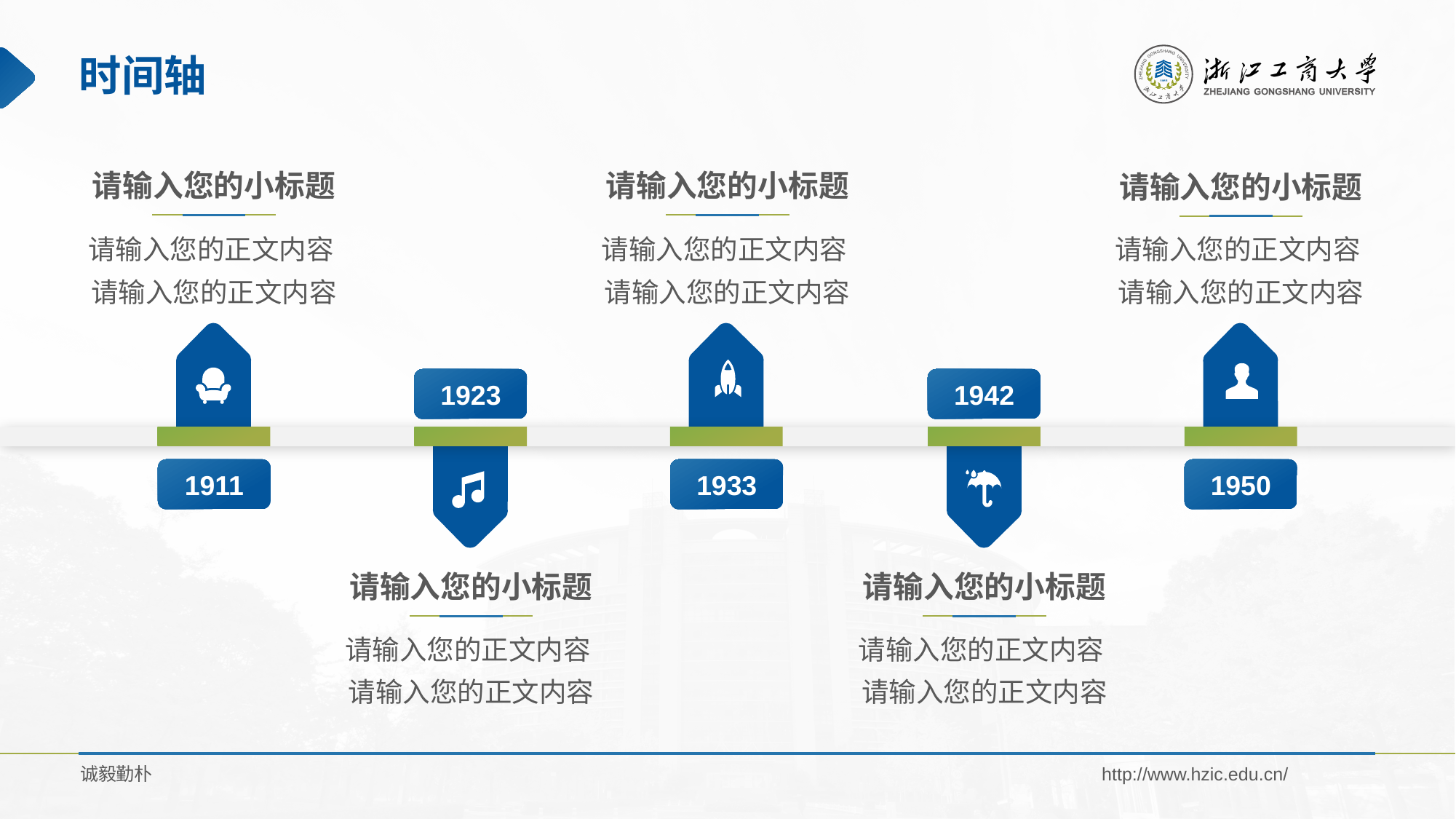

# 时间轴
请输入您的小标题
请输入您的正文内容
请输入您的正文内容
请输入您的小标题
请输入您的正文内容
请输入您的正文内容
请输入您的小标题
请输入您的正文内容
请输入您的正文内容

1923
1942

1911
1933
1950

请输入您的小标题
请输入您的正文内容
请输入您的正文内容
请输入您的小标题
请输入您的正文内容
请输入您的正文内容